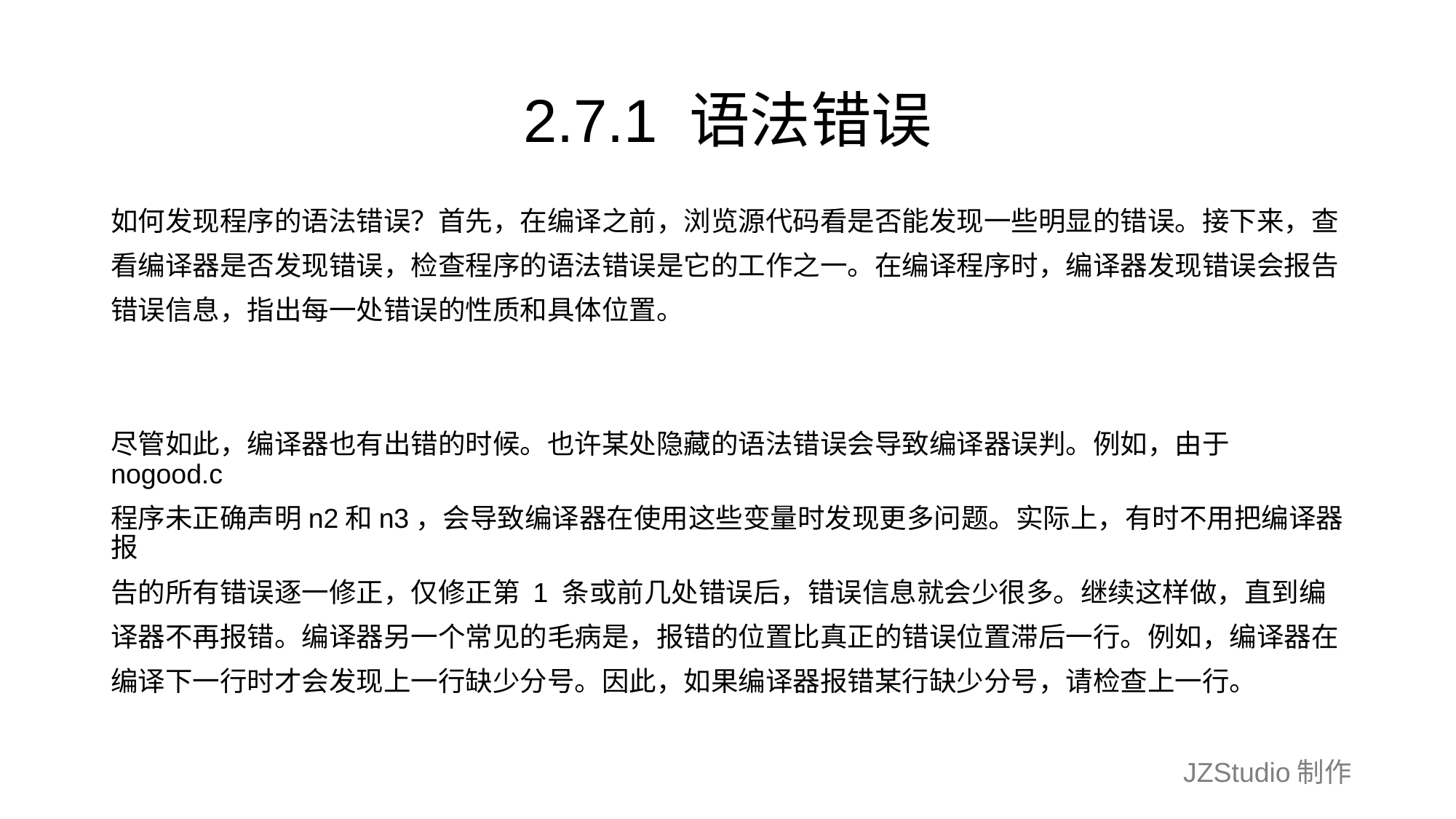

# 2.7.1 语法错误
如何发现程序的语法错误？首先，在编译之前，浏览源代码看是否能发现一些明显的错误。接下来，查
看编译器是否发现错误，检查程序的语法错误是它的工作之一。在编译程序时，编译器发现错误会报告
错误信息，指出每一处错误的性质和具体位置。

尽管如此，编译器也有出错的时候。也许某处隐藏的语法错误会导致编译器误判。例如，由于nogood.c
程序未正确声明n2和n3，会导致编译器在使用这些变量时发现更多问题。实际上，有时不用把编译器报
告的所有错误逐一修正，仅修正第 1 条或前几处错误后，错误信息就会少很多。继续这样做，直到编
译器不再报错。编译器另一个常见的毛病是，报错的位置比真正的错误位置滞后一行。例如，编译器在
编译下一行时才会发现上一行缺少分号。因此，如果编译器报错某行缺少分号，请检查上一行。